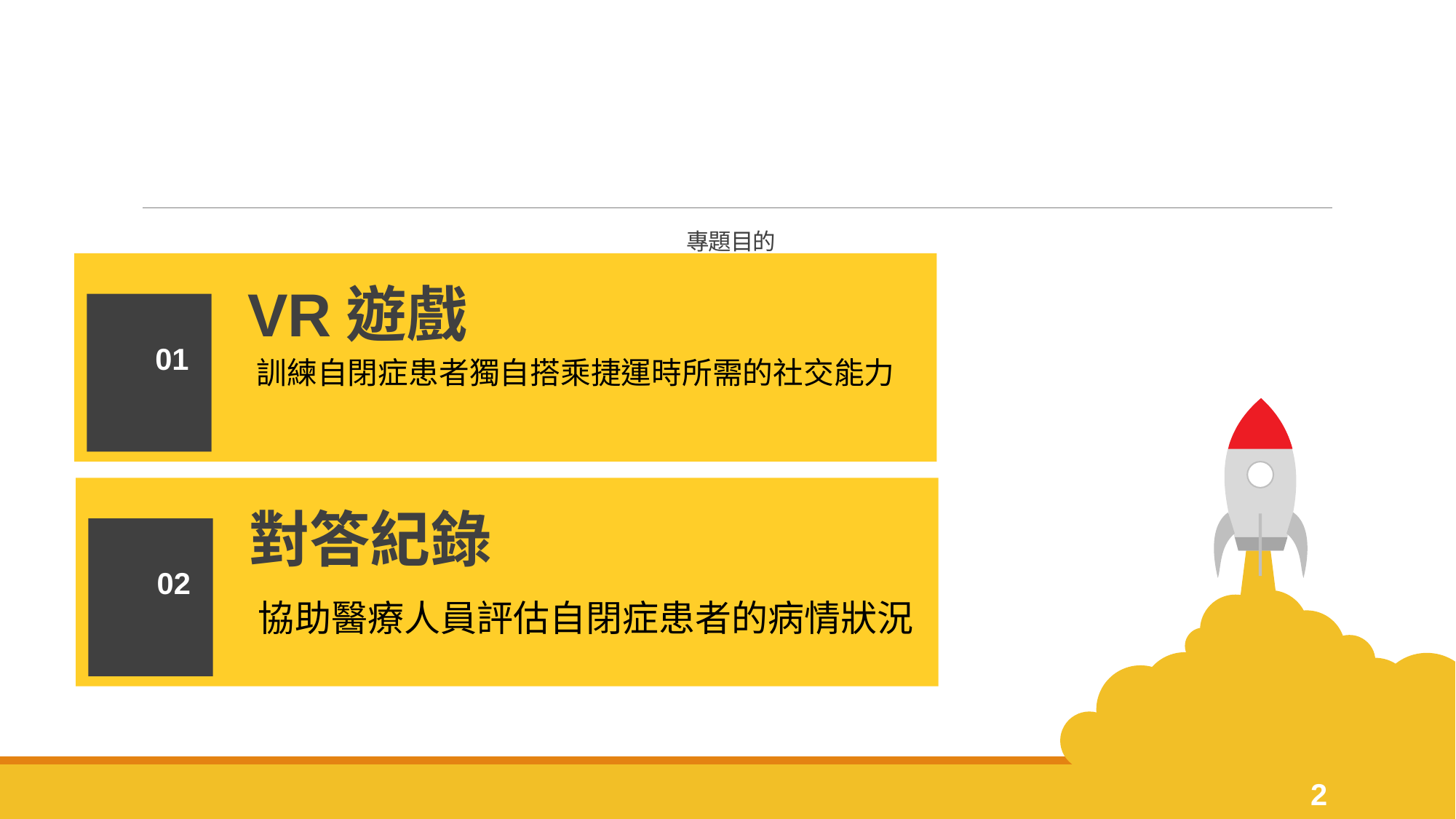

# 專題目的

VR遊戲
訓練自閉症患者獨自搭乘捷運時所需的社交能力

01

對答紀錄
協助醫療人員評估自閉症患者的病情狀況

02
2